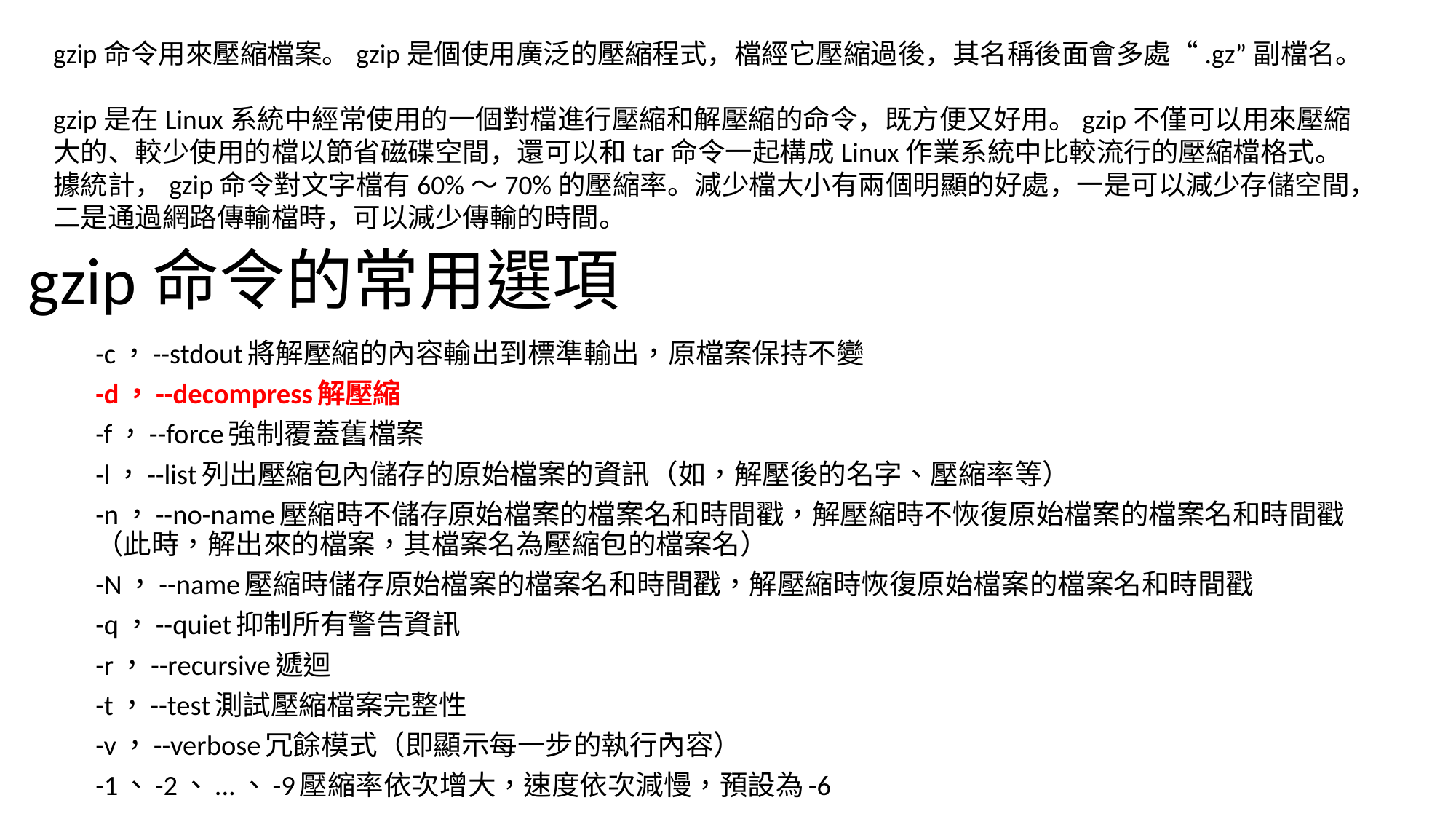

gzip命令用來壓縮檔案。gzip是個使用廣泛的壓縮程式，檔經它壓縮過後，其名稱後面會多處“.gz”副檔名。

gzip是在Linux系統中經常使用的一個對檔進行壓縮和解壓縮的命令，既方便又好用。gzip不僅可以用來壓縮大的、較少使用的檔以節省磁碟空間，還可以和tar命令一起構成Linux作業系統中比較流行的壓縮檔格式。據統計，gzip命令對文字檔有60%～70%的壓縮率。減少檔大小有兩個明顯的好處，一是可以減少存儲空間，二是通過網路傳輸檔時，可以減少傳輸的時間。
# gzip命令的常用選項
-c，--stdout將解壓縮的內容輸出到標準輸出，原檔案保持不變
-d，--decompress解壓縮
-f，--force強制覆蓋舊檔案
-l，--list列出壓縮包內儲存的原始檔案的資訊（如，解壓後的名字、壓縮率等）
-n，--no-name壓縮時不儲存原始檔案的檔案名和時間戳，解壓縮時不恢復原始檔案的檔案名和時間戳（此時，解出來的檔案，其檔案名為壓縮包的檔案名）
-N，--name壓縮時儲存原始檔案的檔案名和時間戳，解壓縮時恢復原始檔案的檔案名和時間戳
-q，--quiet抑制所有警告資訊
-r，--recursive遞迴
-t，--test測試壓縮檔案完整性
-v，--verbose冗餘模式（即顯示每一步的執行內容）
-1、-2、...、-9壓縮率依次增大，速度依次減慢，預設為-6